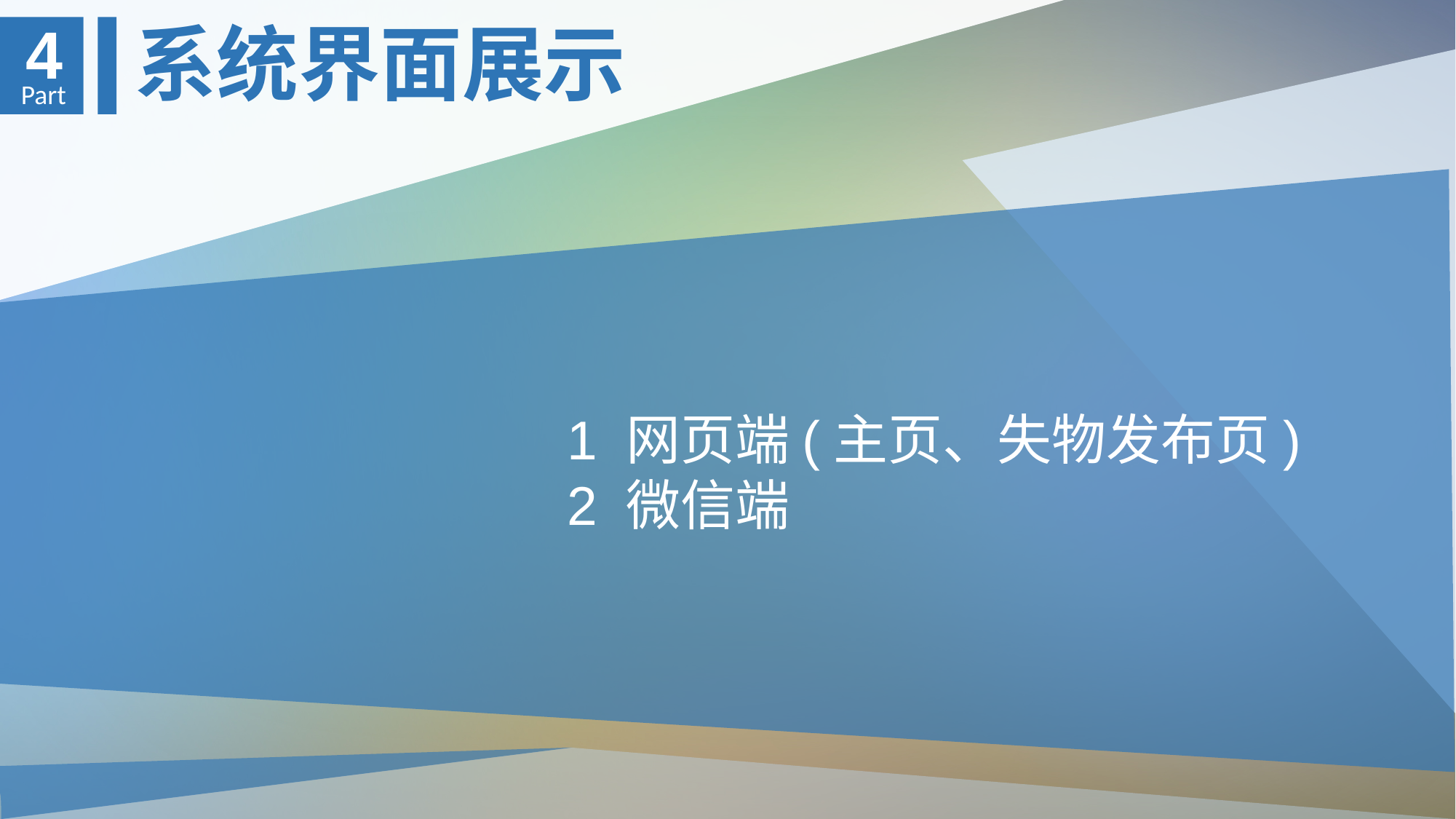

系统界面展示
4
Part

　　　　　　　　　　1 网页端(主页、失物发布页)
　　　　　　　　　　2 微信端